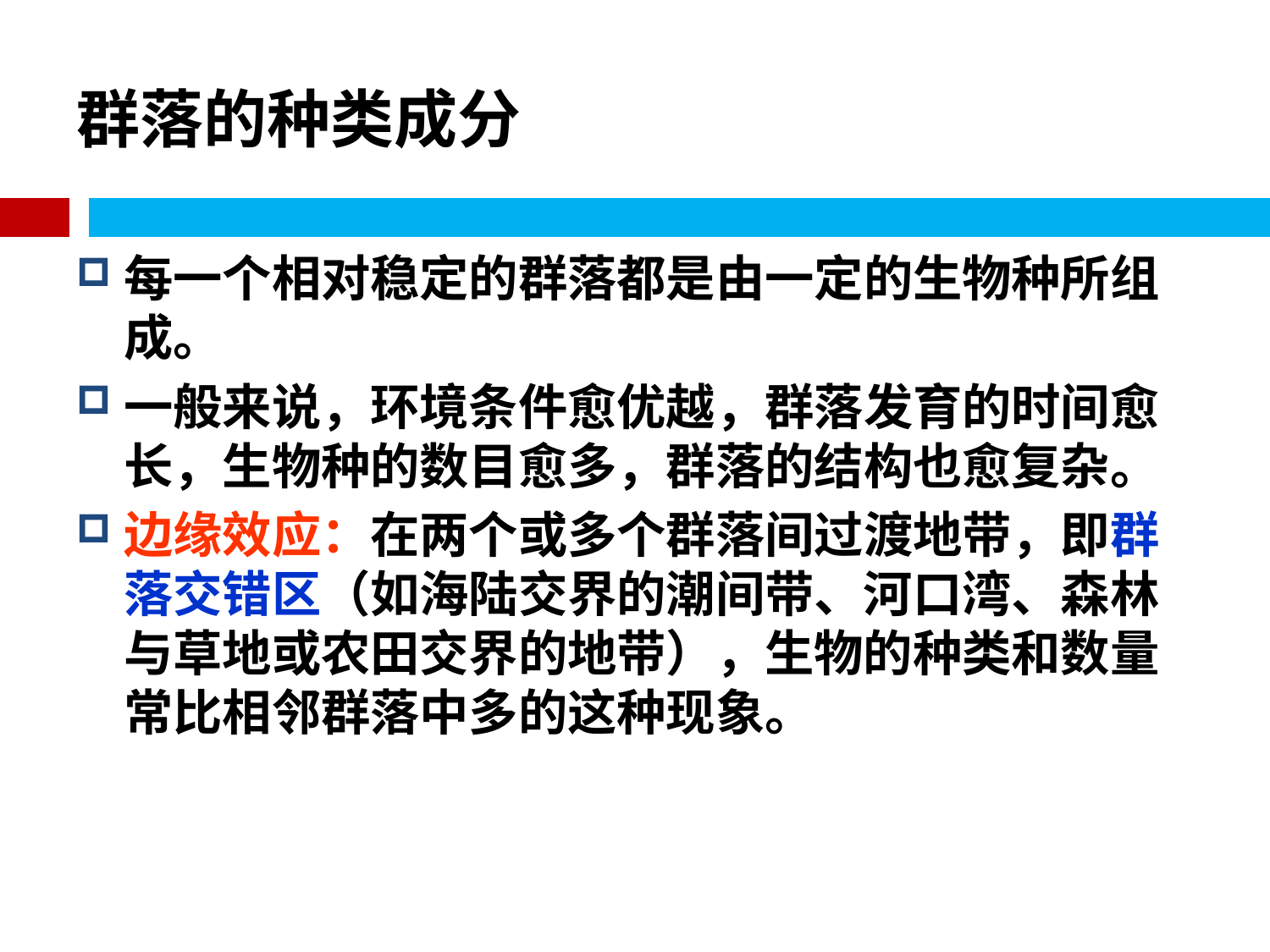

# 群落的种类成分
每一个相对稳定的群落都是由一定的生物种所组成。
一般来说，环境条件愈优越，群落发育的时间愈长，生物种的数目愈多，群落的结构也愈复杂。
边缘效应：在两个或多个群落间过渡地带，即群落交错区（如海陆交界的潮间带、河口湾、森林与草地或农田交界的地带），生物的种类和数量常比相邻群落中多的这种现象。